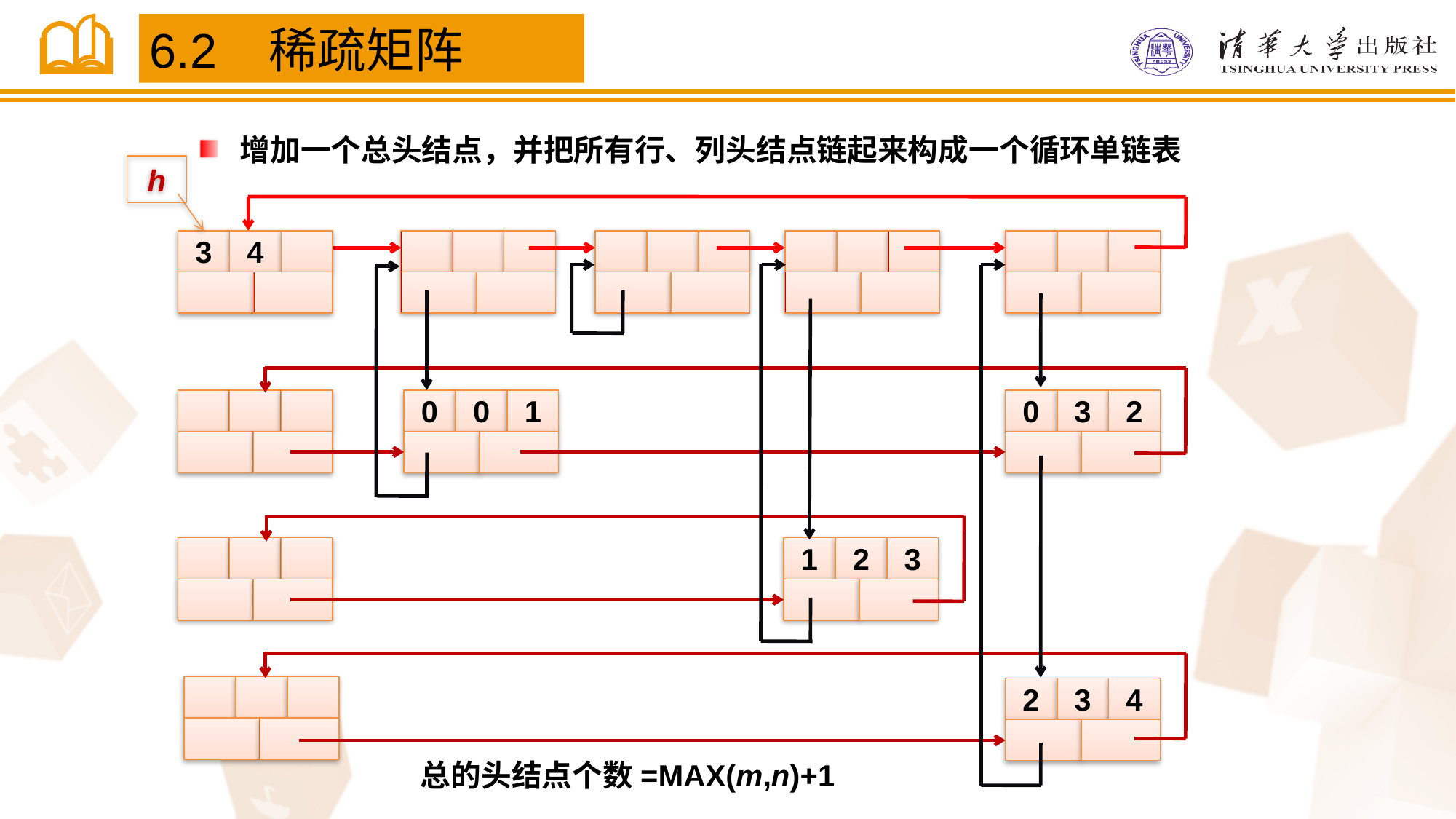

6.2   稀疏矩阵
增加一个总头结点，并把所有行、列头结点链起来构成一个循环单链表
h
3
4

0
0
1

0
3
2

1
2
3

2
3
4

总的头结点个数=MAX(m,n)+1